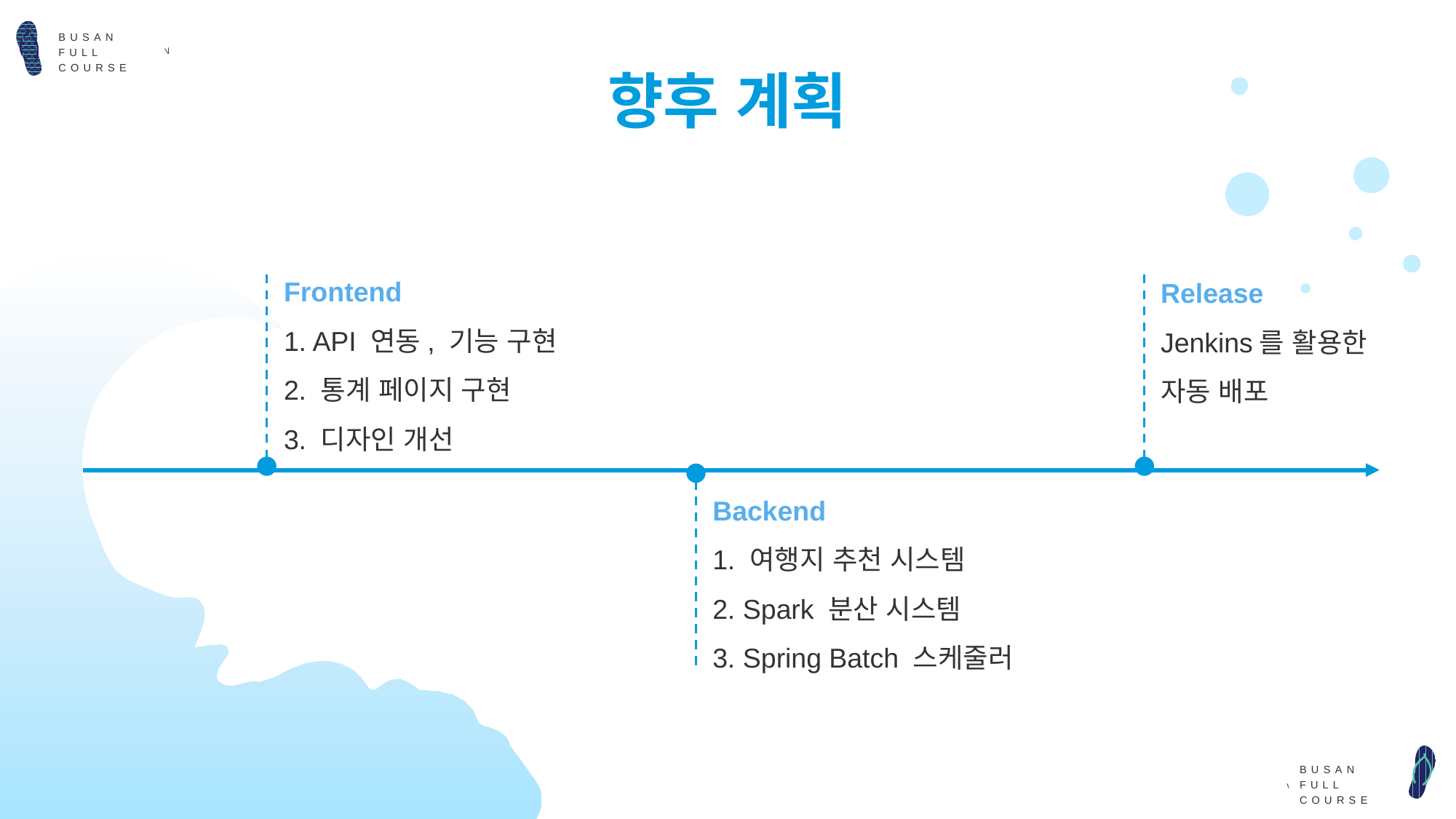

BUSAN
FULL COURSE
# 향후 계획

Frontend
1. API 연동, 기능 구현
2. 통계 페이지 구현
3. 디자인 개선
Release
Jenkins를 활용한 자동 배포

Backend
1. 여행지 추천 시스템
2. Spark 분산 시스템
3. Spring Batch 스케줄러

YYYY
YYYY
YYYY
YYYY
BUSAN
FULL COURSE